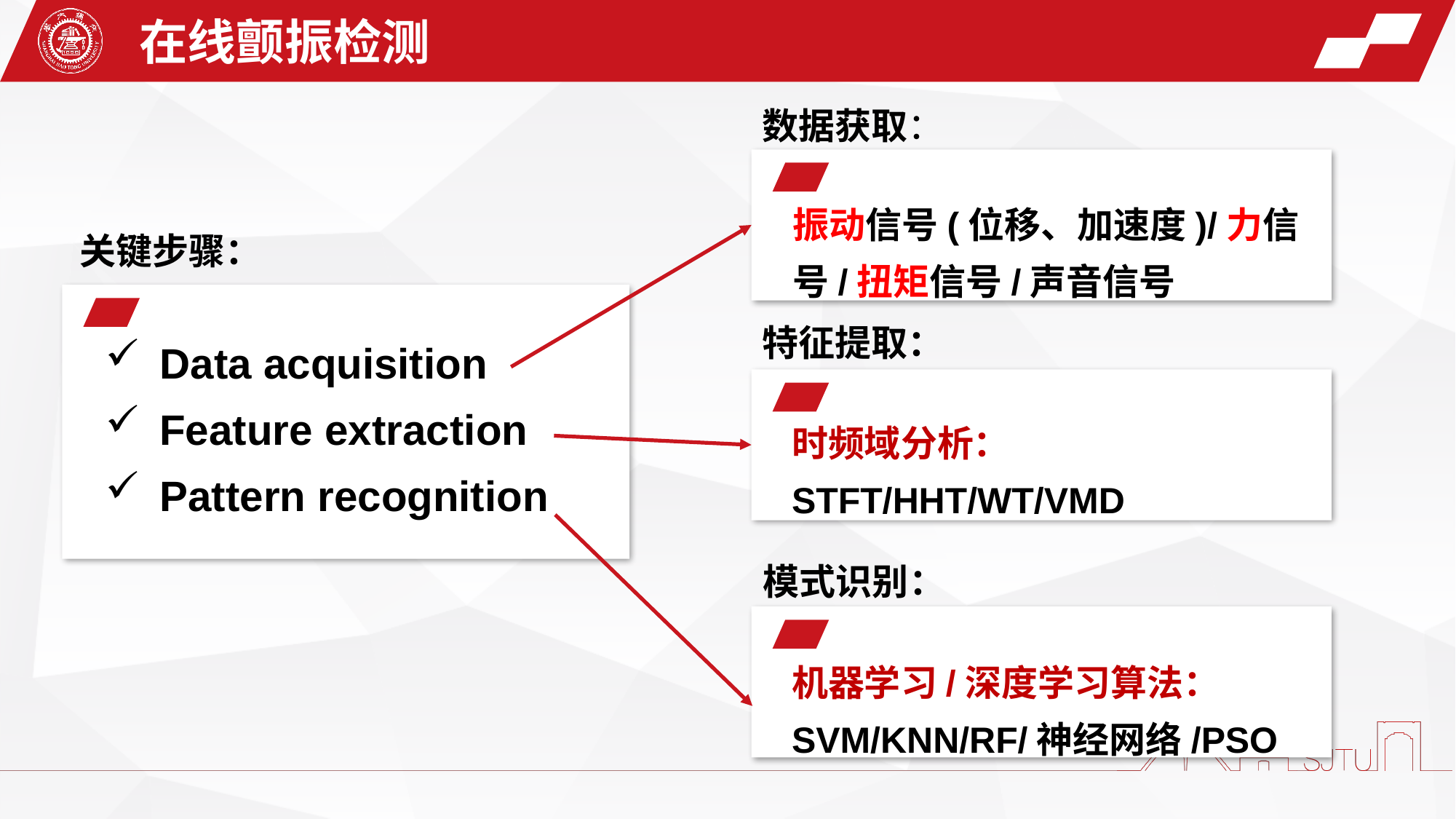

在线颤振检测
数据获取：

振动信号(位移、加速度)/力信号/扭矩信号/声音信号
关键步骤：

特征提取：
Data acquisition
Feature extraction
Pattern recognition

时频域分析：
STFT/HHT/WT/VMD

模式识别：

机器学习/深度学习算法：
SVM/KNN/RF/神经网络/PSO